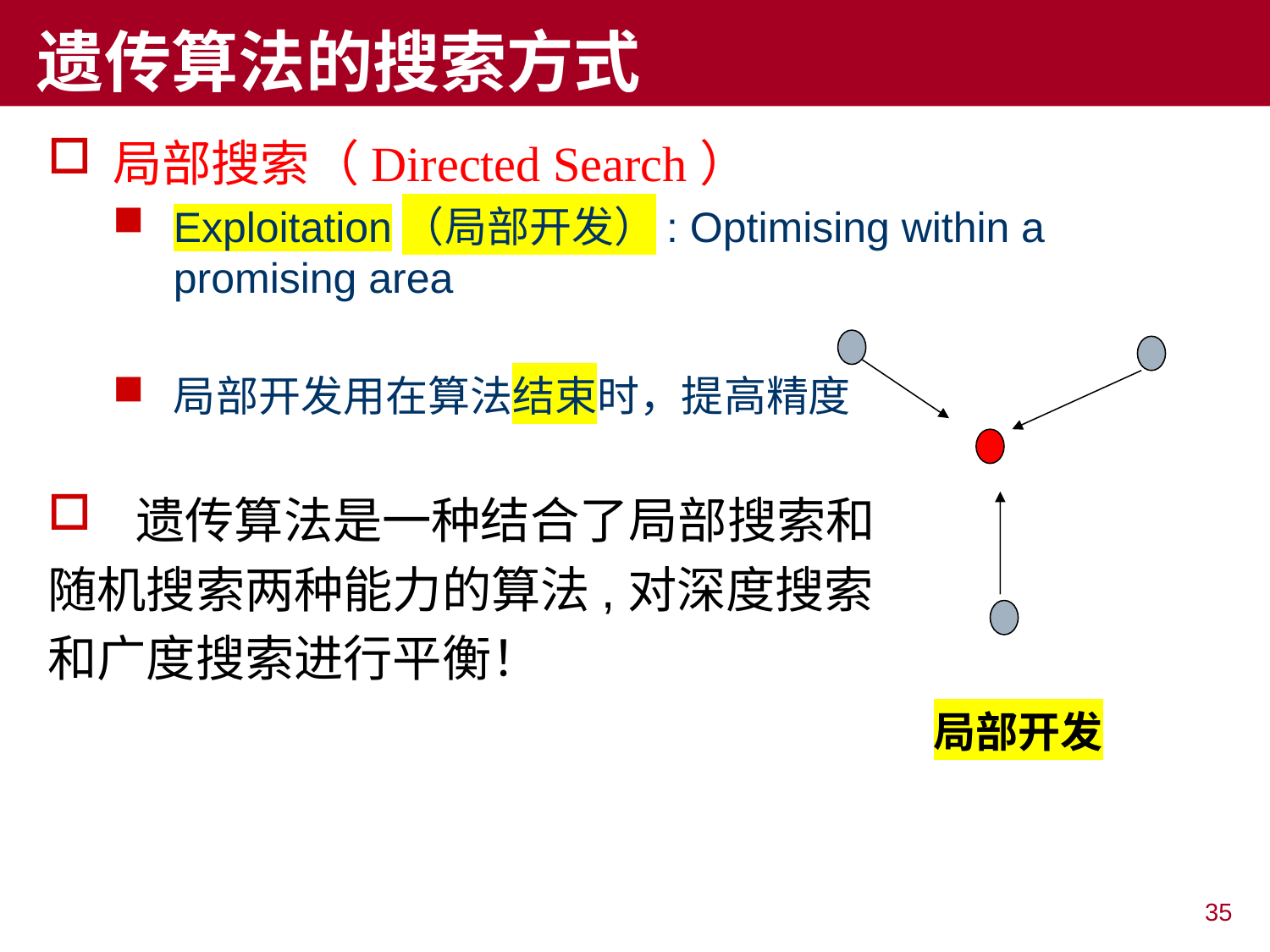

# 遗传算法的搜索方式
局部搜索（Directed Search）
Exploitation（局部开发）: Optimising within a promising area

局部开发用在算法结束时，提高精度

 遗传算法是一种结合了局部搜索和
随机搜索两种能力的算法,对深度搜索
和广度搜索进行平衡！

局部开发
35